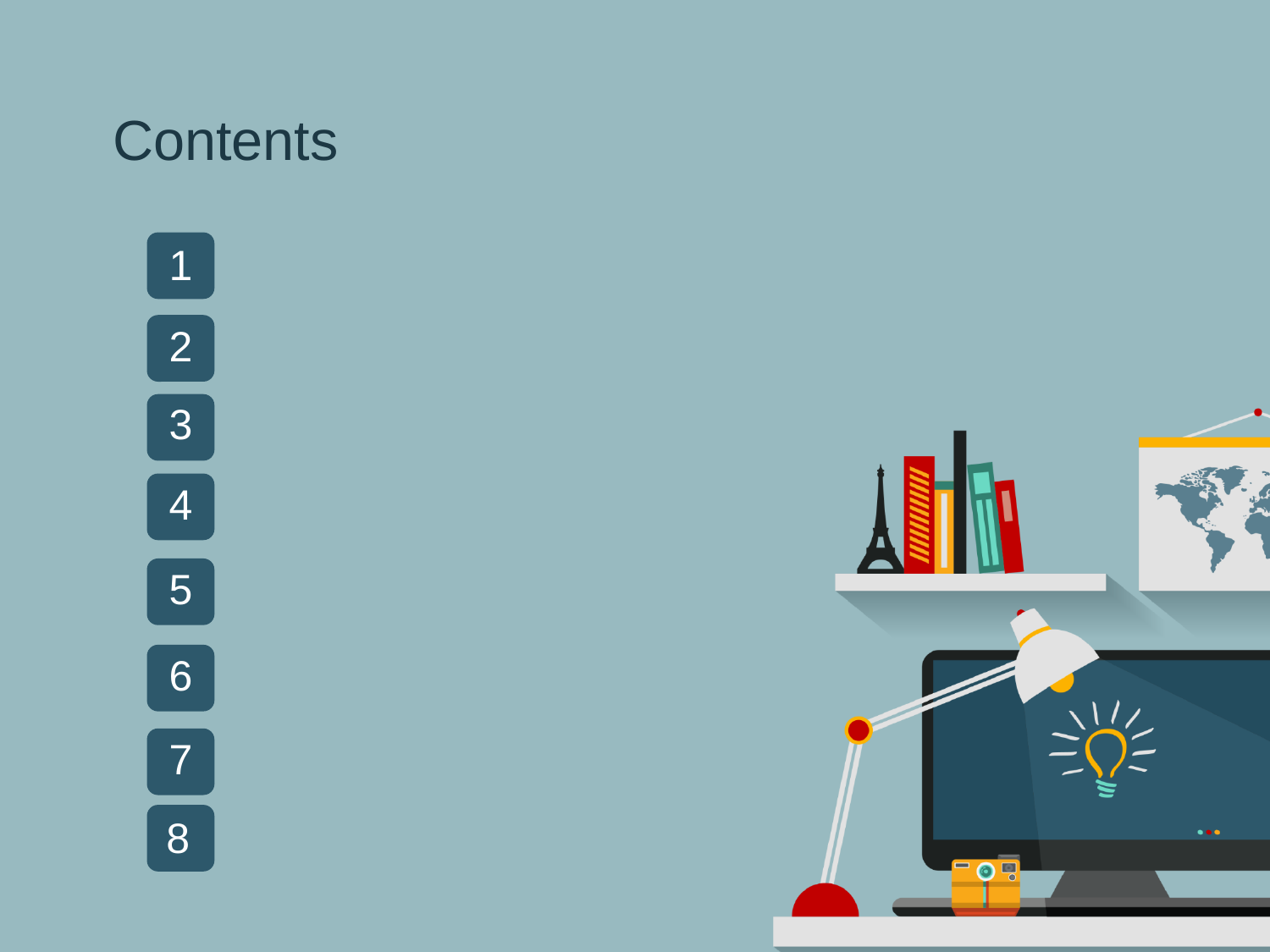

Contents

개요
1

2
시스템 시나리오

3
시스템 구성

주요 코드 리뷰
4

시스템 사진
5

시스템 시현 영상
6

시스템 고려 요소 적용
7

8
결론 및 현실적인 제약사항